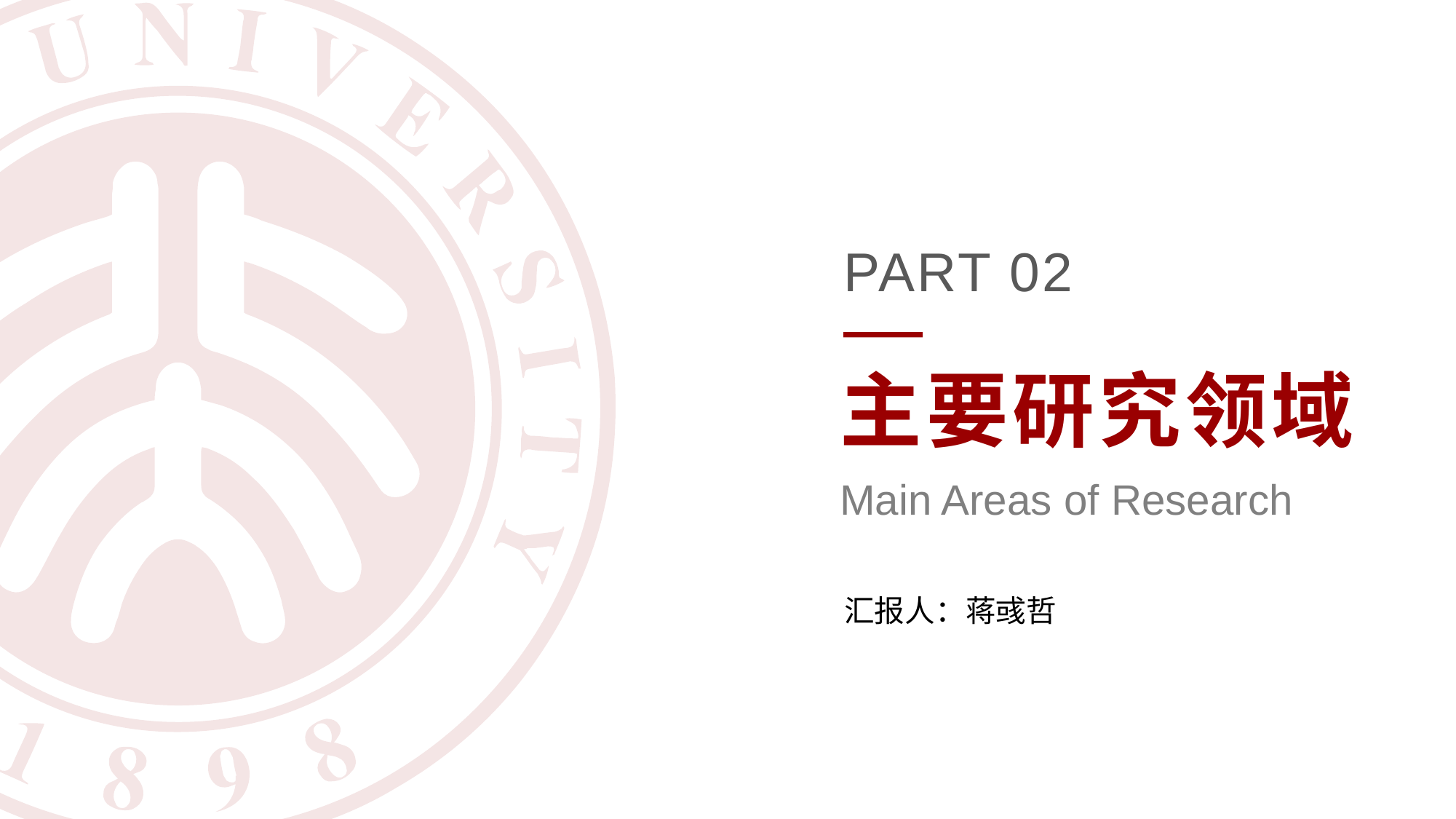

PART 02

主要研究领域
Main Areas of Research
汇报人：蒋彧哲